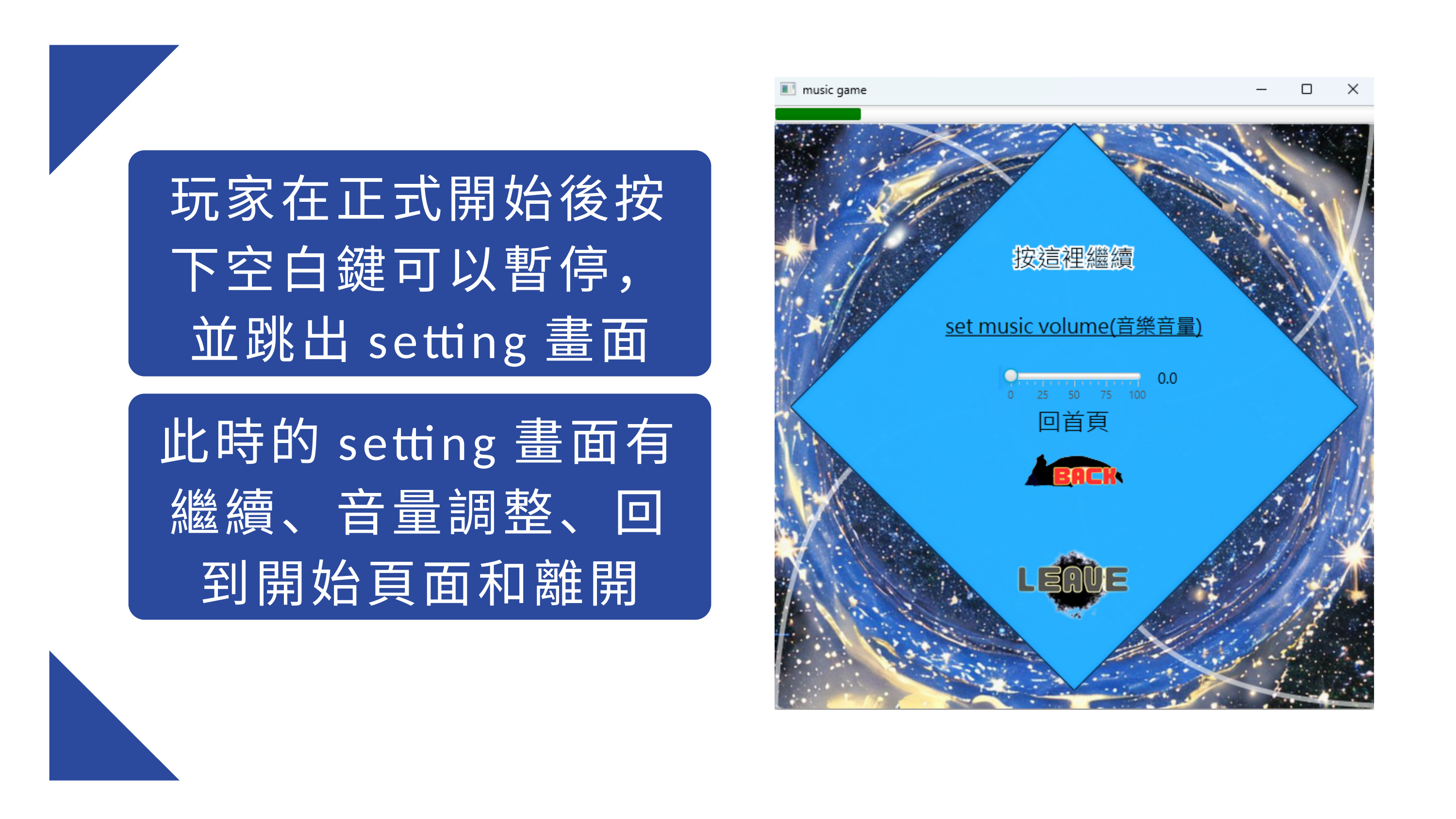

玩家在正式開始後按下空白鍵可以暫停，並跳出setting畫面

此時的setting畫面有繼續、音量調整、回到開始頁面和離開